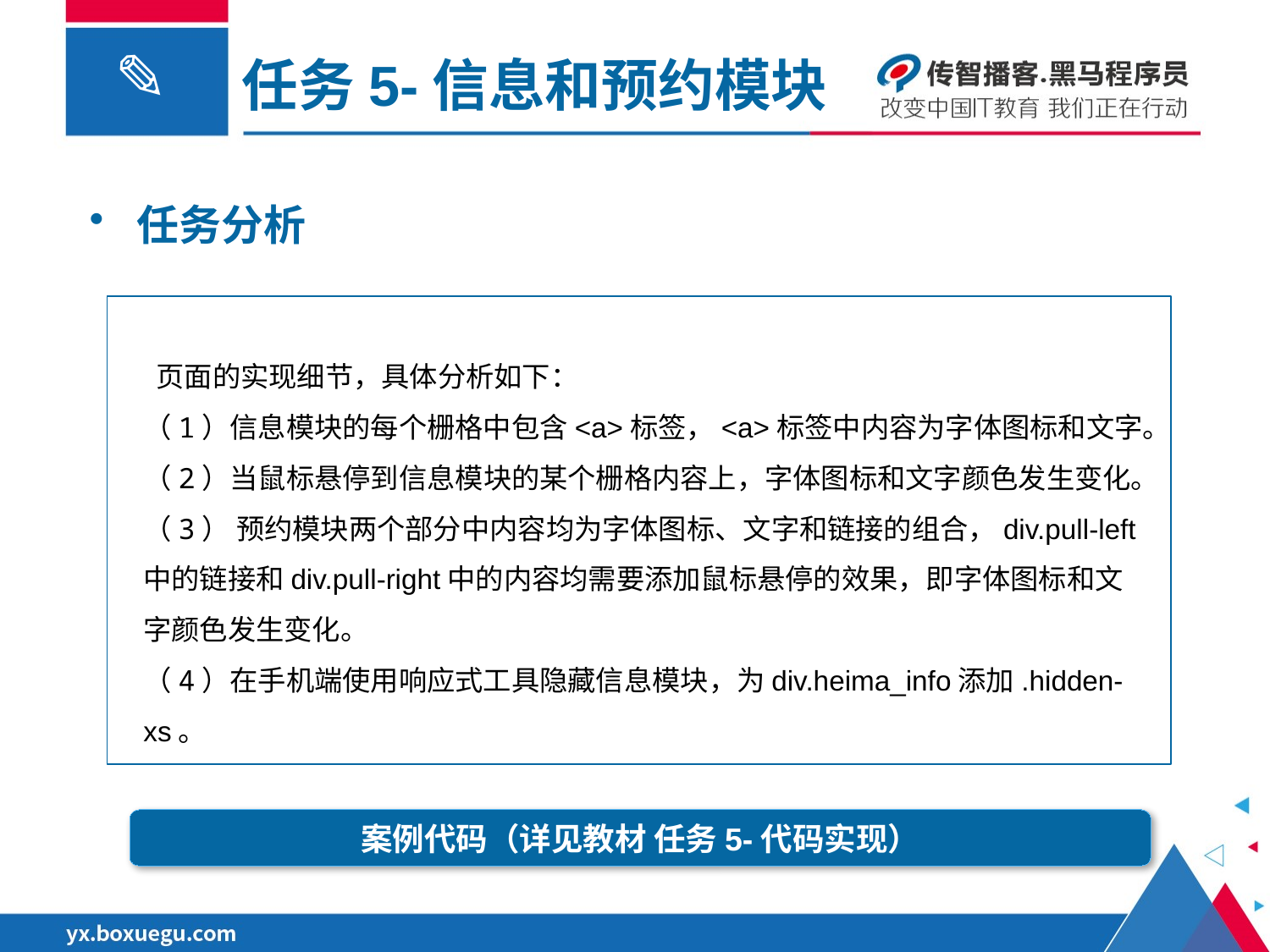

任务5-信息和预约模块
任务分析

 页面的实现细节，具体分析如下：
（1）信息模块的每个栅格中包含<a>标签，<a>标签中内容为字体图标和文字。
（2）当鼠标悬停到信息模块的某个栅格内容上，字体图标和文字颜色发生变化。
（3） 预约模块两个部分中内容均为字体图标、文字和链接的组合，div.pull-left中的链接和div.pull-right中的内容均需要添加鼠标悬停的效果，即字体图标和文字颜色发生变化。
（4）在手机端使用响应式工具隐藏信息模块，为div.heima_info添加.hidden-xs。
案例代码（详见教材 任务5-代码实现）